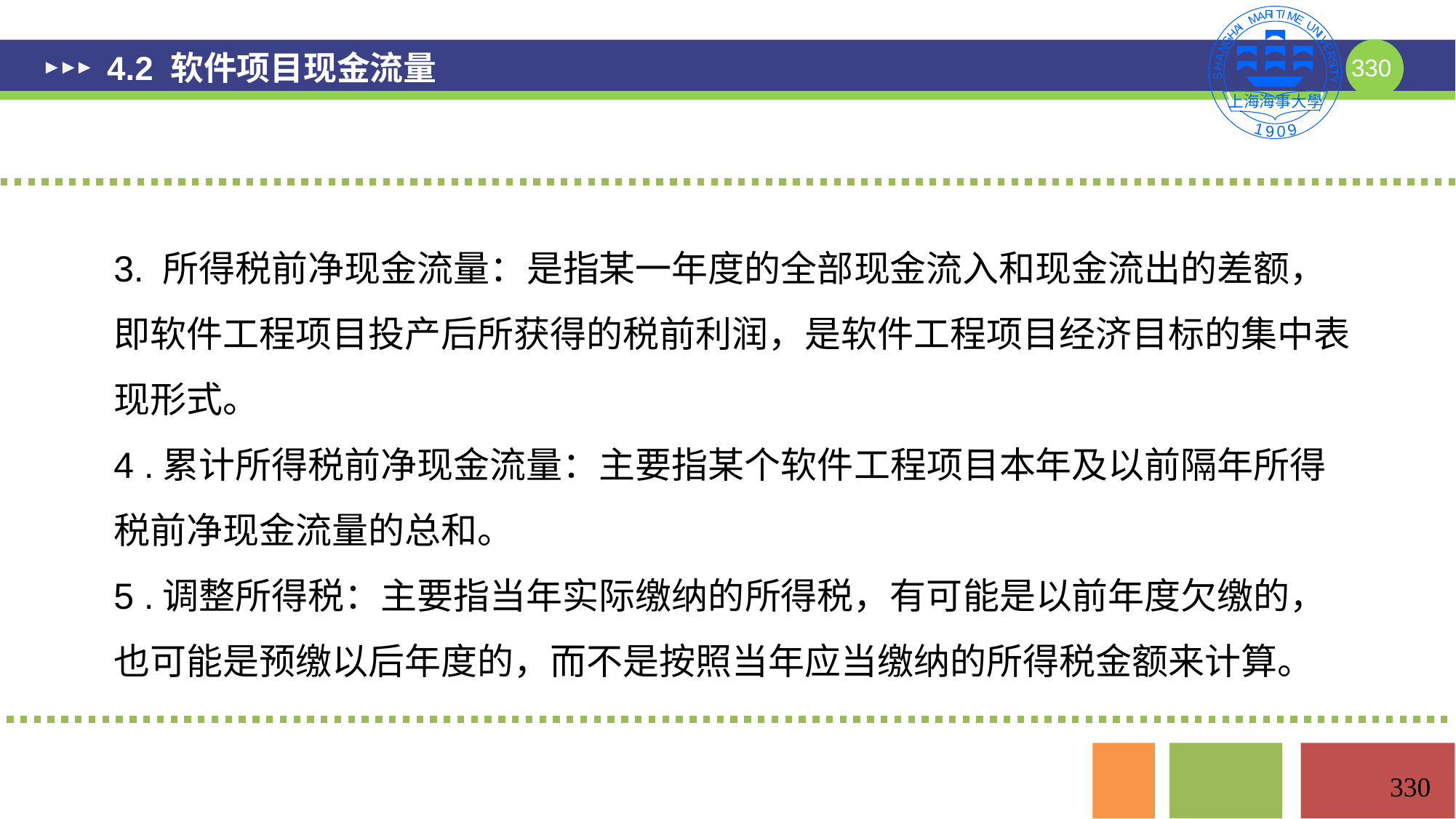

# 4.2 软件项目现金流量
3. 所得税前净现金流量：是指某一年度的全部现金流入和现金流出的差额，即软件工程项目投产后所获得的税前利润，是软件工程项目经济目标的集中表现形式。
4 .累计所得税前净现金流量：主要指某个软件工程项目本年及以前隔年所得税前净现金流量的总和。
5 .调整所得税：主要指当年实际缴纳的所得税，有可能是以前年度欠缴的，也可能是预缴以后年度的，而不是按照当年应当缴纳的所得税金额来计算。

330
330